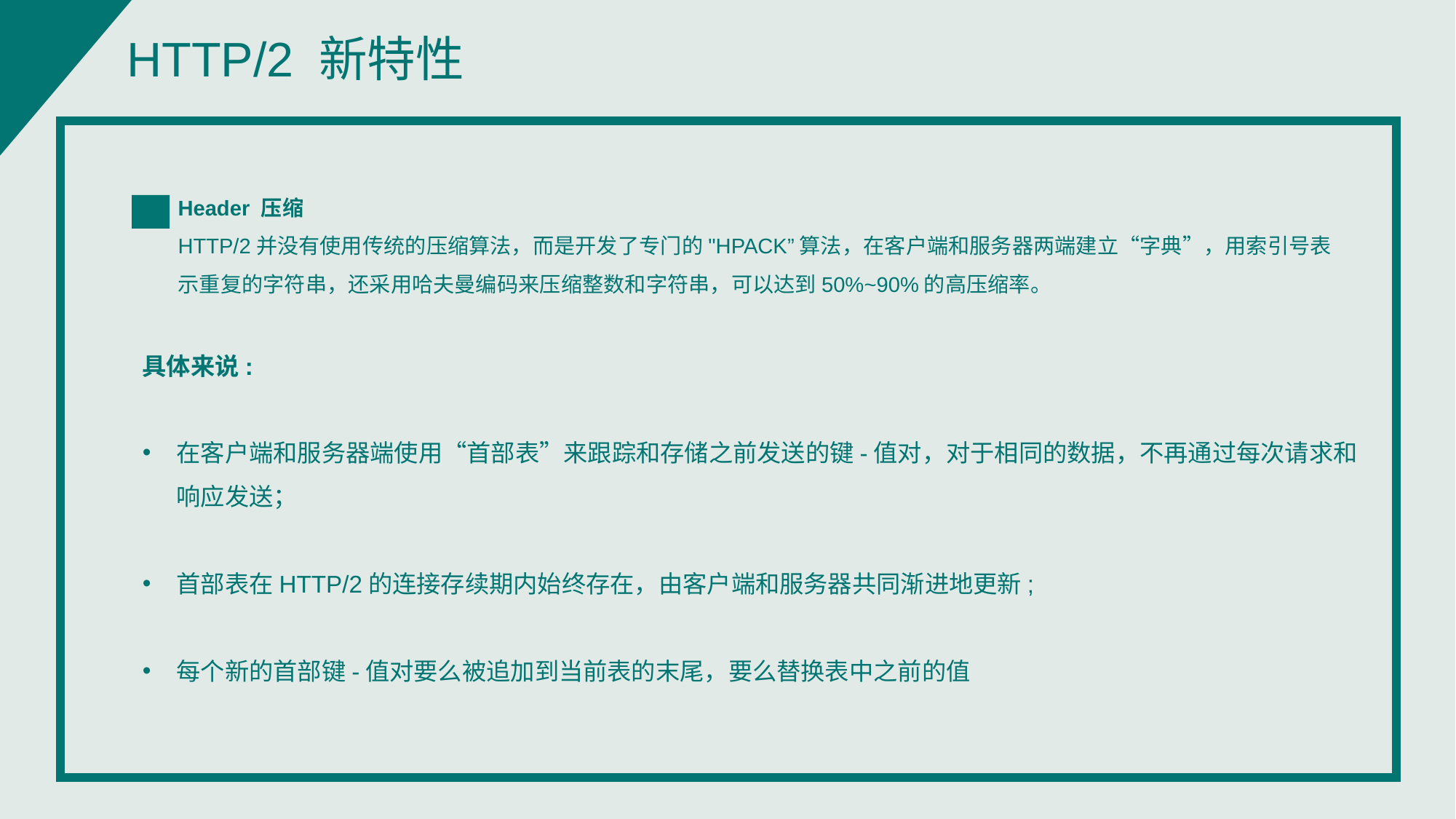

HTTP/2 新特性

Header 压缩
HTTP/2并没有使用传统的压缩算法，而是开发了专门的"HPACK”算法，在客户端和服务器两端建立“字典”，用索引号表示重复的字符串，还采用哈夫曼编码来压缩整数和字符串，可以达到50%~90%的高压缩率。

具体来说:

在客户端和服务器端使用“首部表”来跟踪和存储之前发送的键-值对，对于相同的数据，不再通过每次请求和响应发送；

首部表在HTTP/2的连接存续期内始终存在，由客户端和服务器共同渐进地更新;

每个新的首部键-值对要么被追加到当前表的末尾，要么替换表中之前的值